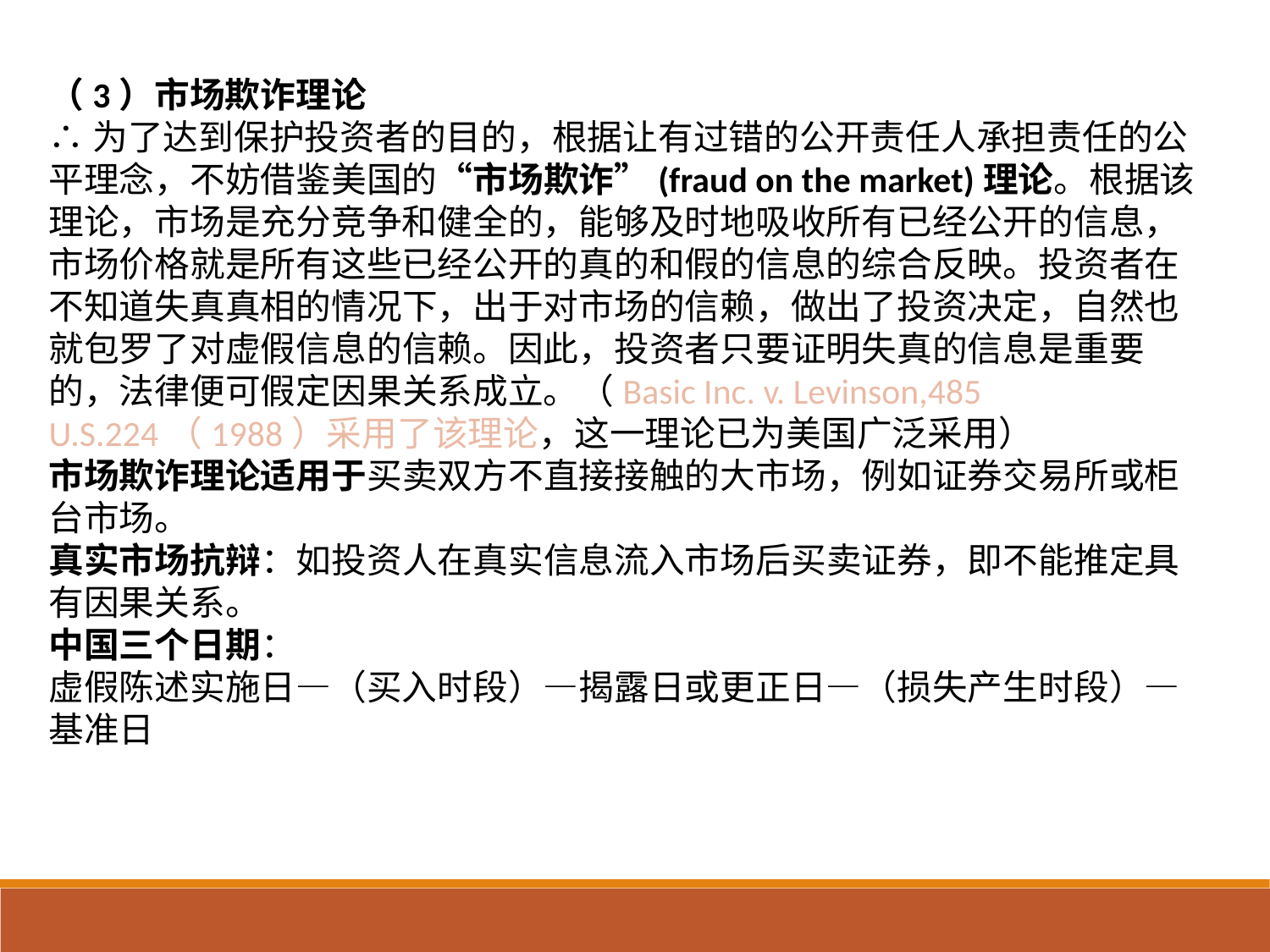

（3）市场欺诈理论
∴为了达到保护投资者的目的，根据让有过错的公开责任人承担责任的公平理念，不妨借鉴美国的“市场欺诈”(fraud on the market)理论。根据该理论，市场是充分竞争和健全的，能够及时地吸收所有已经公开的信息，市场价格就是所有这些已经公开的真的和假的信息的综合反映。投资者在不知道失真真相的情况下，出于对市场的信赖，做出了投资决定，自然也就包罗了对虚假信息的信赖。因此，投资者只要证明失真的信息是重要的，法律便可假定因果关系成立。（Basic Inc. v. Levinson,485 U.S.224（1988）采用了该理论，这一理论已为美国广泛采用）
市场欺诈理论适用于买卖双方不直接接触的大市场，例如证券交易所或柜台市场。
真实市场抗辩：如投资人在真实信息流入市场后买卖证券，即不能推定具有因果关系。
中国三个日期：
虚假陈述实施日—（买入时段）—揭露日或更正日—（损失产生时段）—基准日